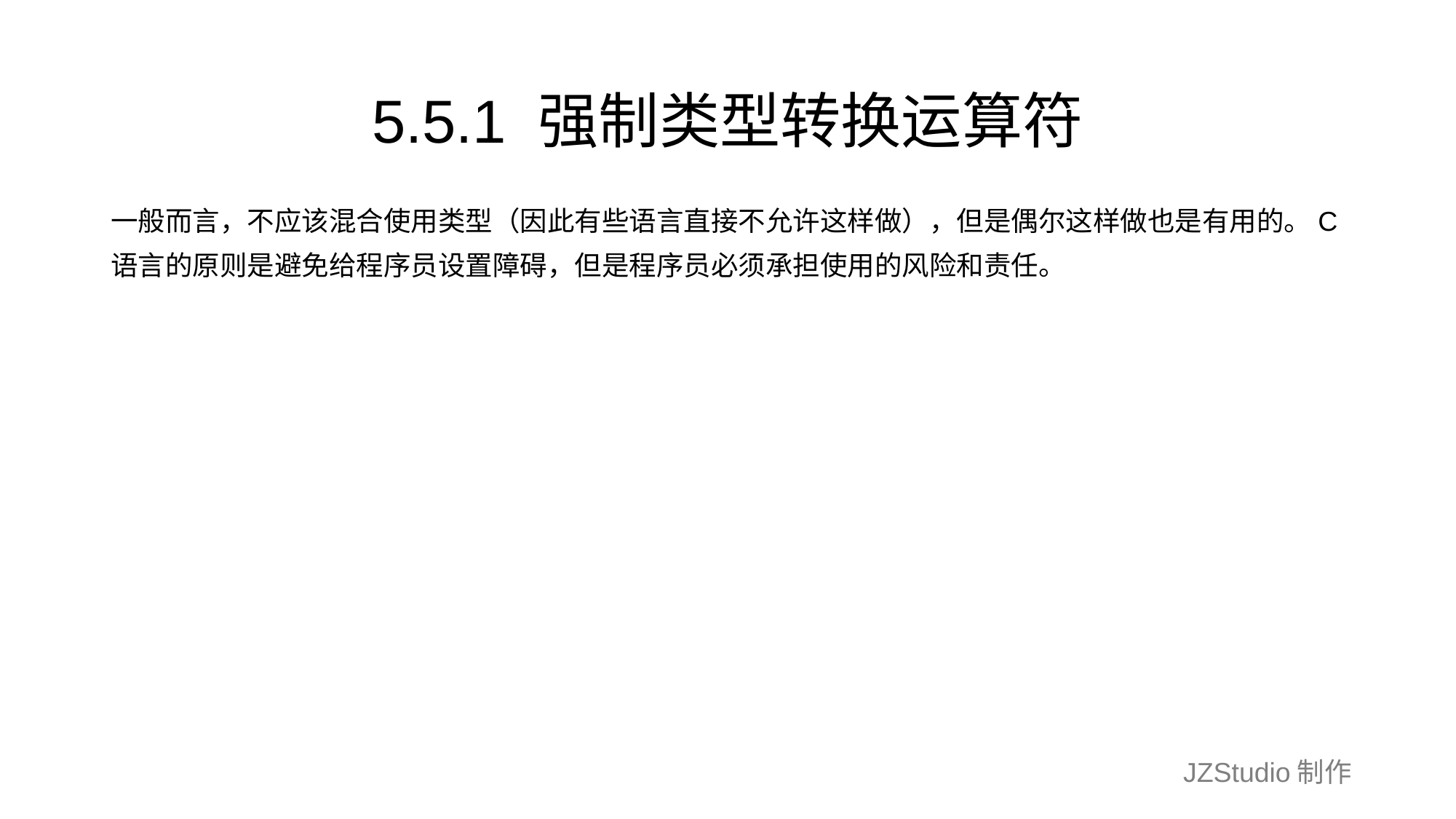

# 5.5.1 强制类型转换运算符
一般而言，不应该混合使用类型（因此有些语言直接不允许这样做），但是偶尔这样做也是有用的。C
语言的原则是避免给程序员设置障碍，但是程序员必须承担使用的风险和责任。